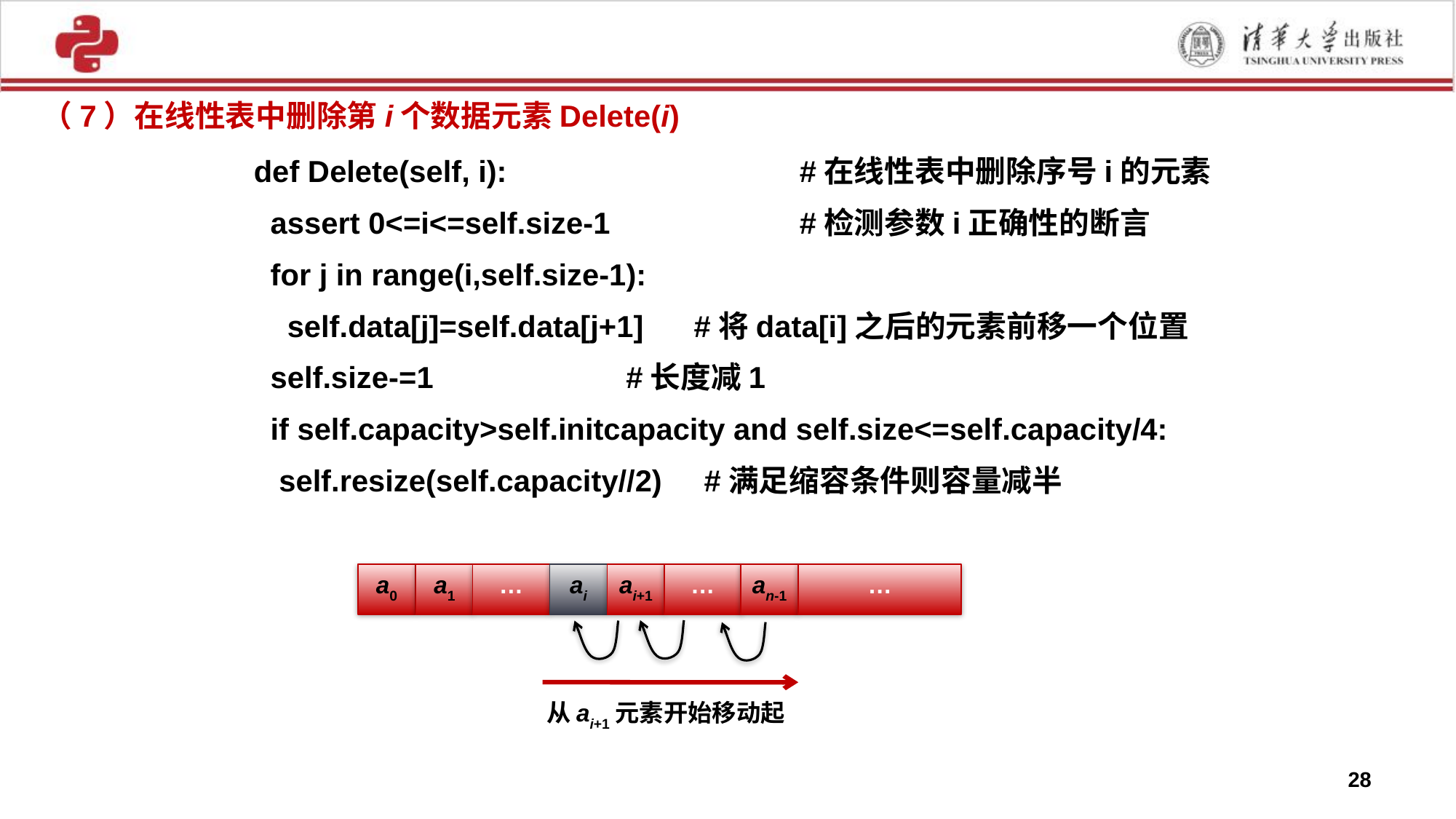

（7）在线性表中删除第i个数据元素Delete(i)
def Delete(self, i): 		       	#在线性表中删除序号i的元素
  assert 0<=i<=self.size-1	    	#检测参数i正确性的断言
  for j in range(i,self.size-1):
    self.data[j]=self.data[j+1]      #将data[i]之后的元素前移一个位置
  self.size-=1                       #长度减1
  if self.capacity>self.initcapacity and self.size<=self.capacity/4:
   self.resize(self.capacity//2)     #满足缩容条件则容量减半
a0
a1
…
ai
ai+1
…
an-1
…

从ai+1元素开始移动起

28